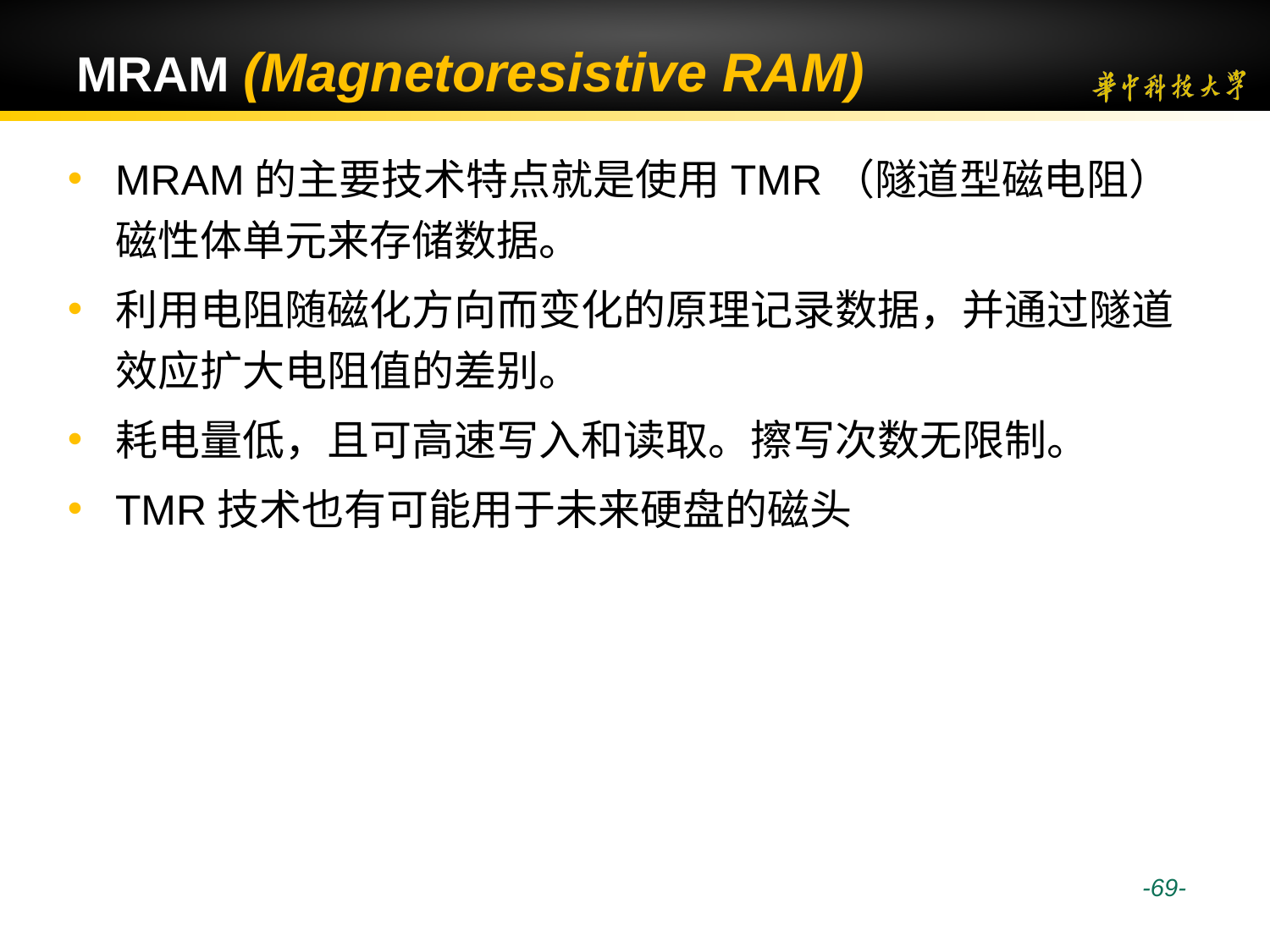

# MRAM (Magnetoresistive RAM)
MRAM的主要技术特点就是使用TMR（隧道型磁电阻）磁性体单元来存储数据。
利用电阻随磁化方向而变化的原理记录数据，并通过隧道效应扩大电阻值的差别。
耗电量低，且可高速写入和读取。擦写次数无限制。
TMR技术也有可能用于未来硬盘的磁头
 -69-